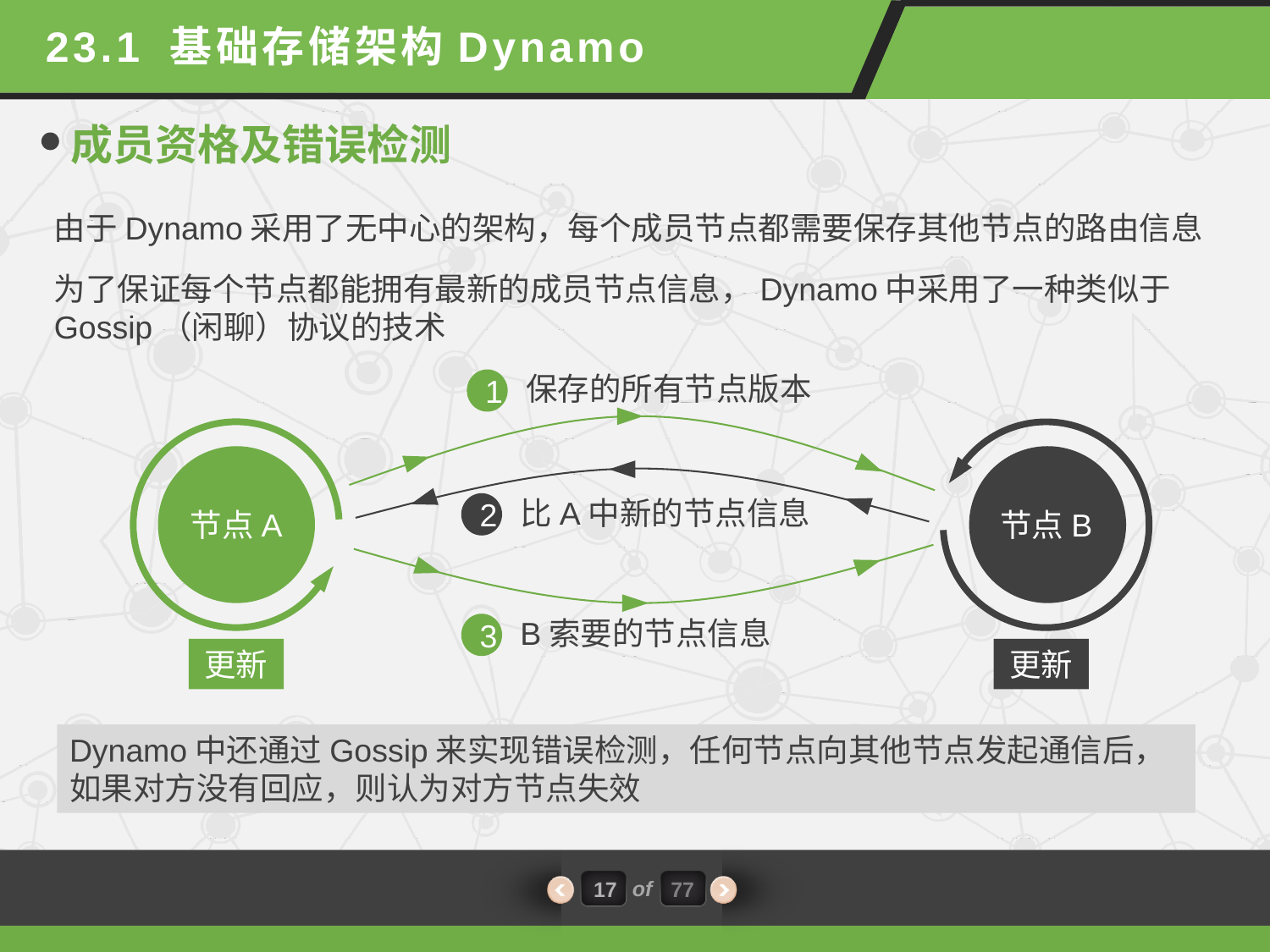

23.1 基础存储架构Dynamo
成员资格及错误检测

由于Dynamo采用了无中心的架构，每个成员节点都需要保存其他节点的路由信息
为了保证每个节点都能拥有最新的成员节点信息，Dynamo中采用了一种类似于Gossip（闲聊）协议的技术
保存的所有节点版本
1

节点A

节点B

比A中新的节点信息

2

B索要的节点信息
3
更新
更新
Dynamo中还通过Gossip来实现错误检测，任何节点向其他节点发起通信后，如果对方没有回应，则认为对方节点失效
17